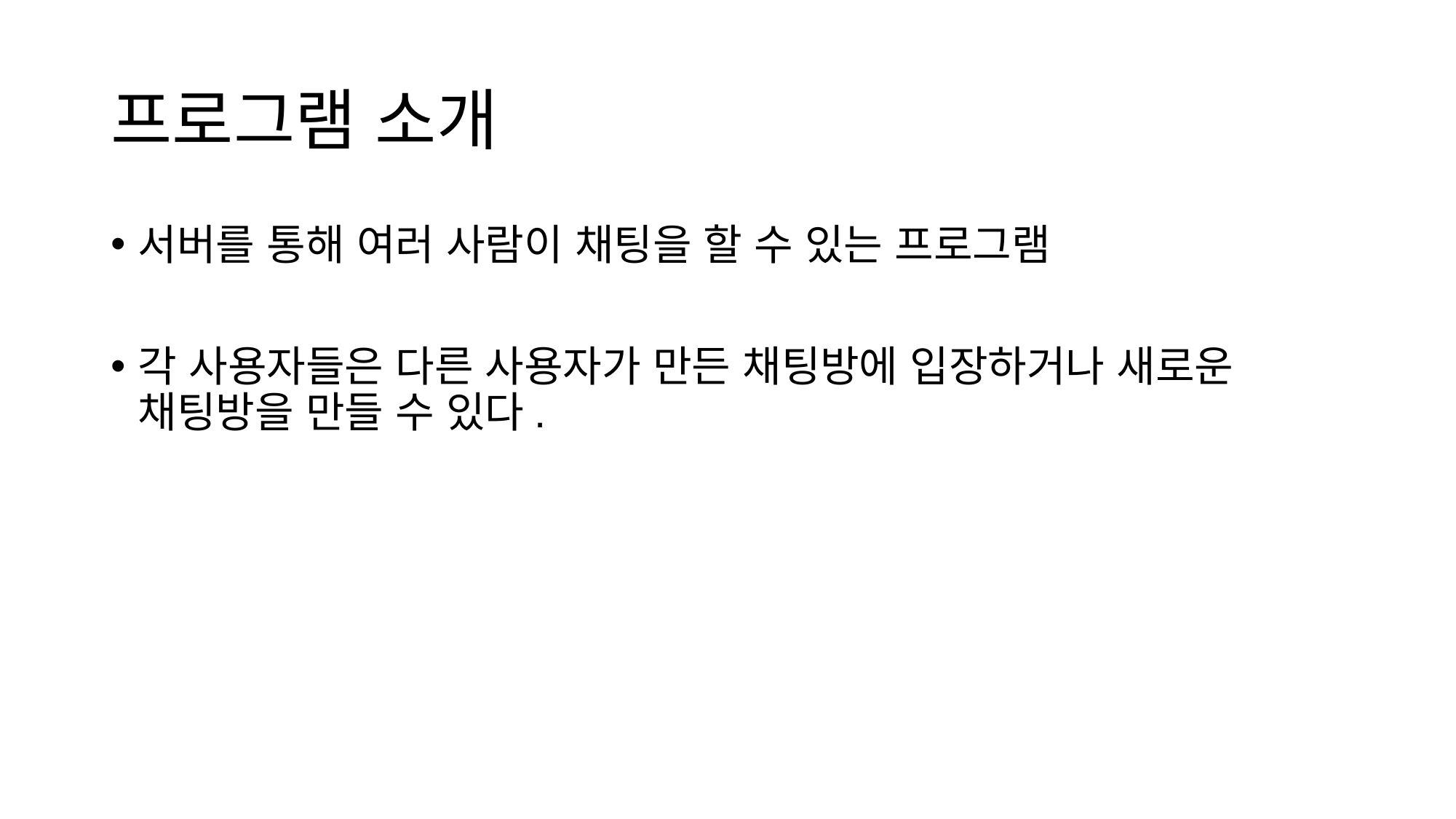

# 프로그램 소개
서버를 통해 여러 사람이 채팅을 할 수 있는 프로그램

각 사용자들은 다른 사용자가 만든 채팅방에 입장하거나 새로운 채팅방을 만들 수 있다.